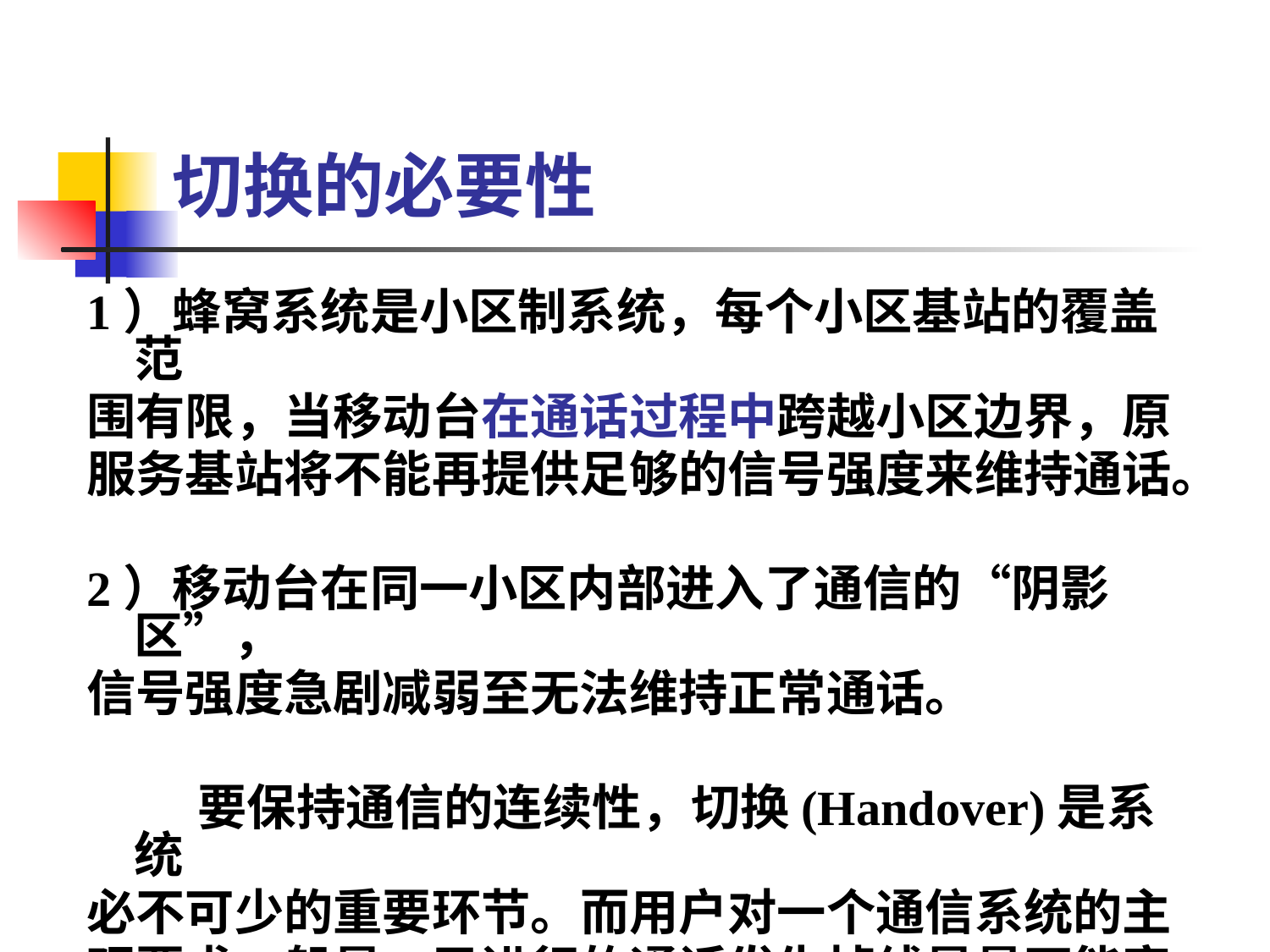

切换的必要性
1）蜂窝系统是小区制系统，每个小区基站的覆盖范
围有限，当移动台在通话过程中跨越小区边界，原
服务基站将不能再提供足够的信号强度来维持通话。

2）移动台在同一小区内部进入了通信的“阴影区”，
信号强度急剧减弱至无法维持正常通话。

         要保持通信的连续性，切换(Handover)是系统
必不可少的重要环节。而用户对一个通信系统的主
观要求一般是：已进行的通话发生掉线是最不能容
忍的。